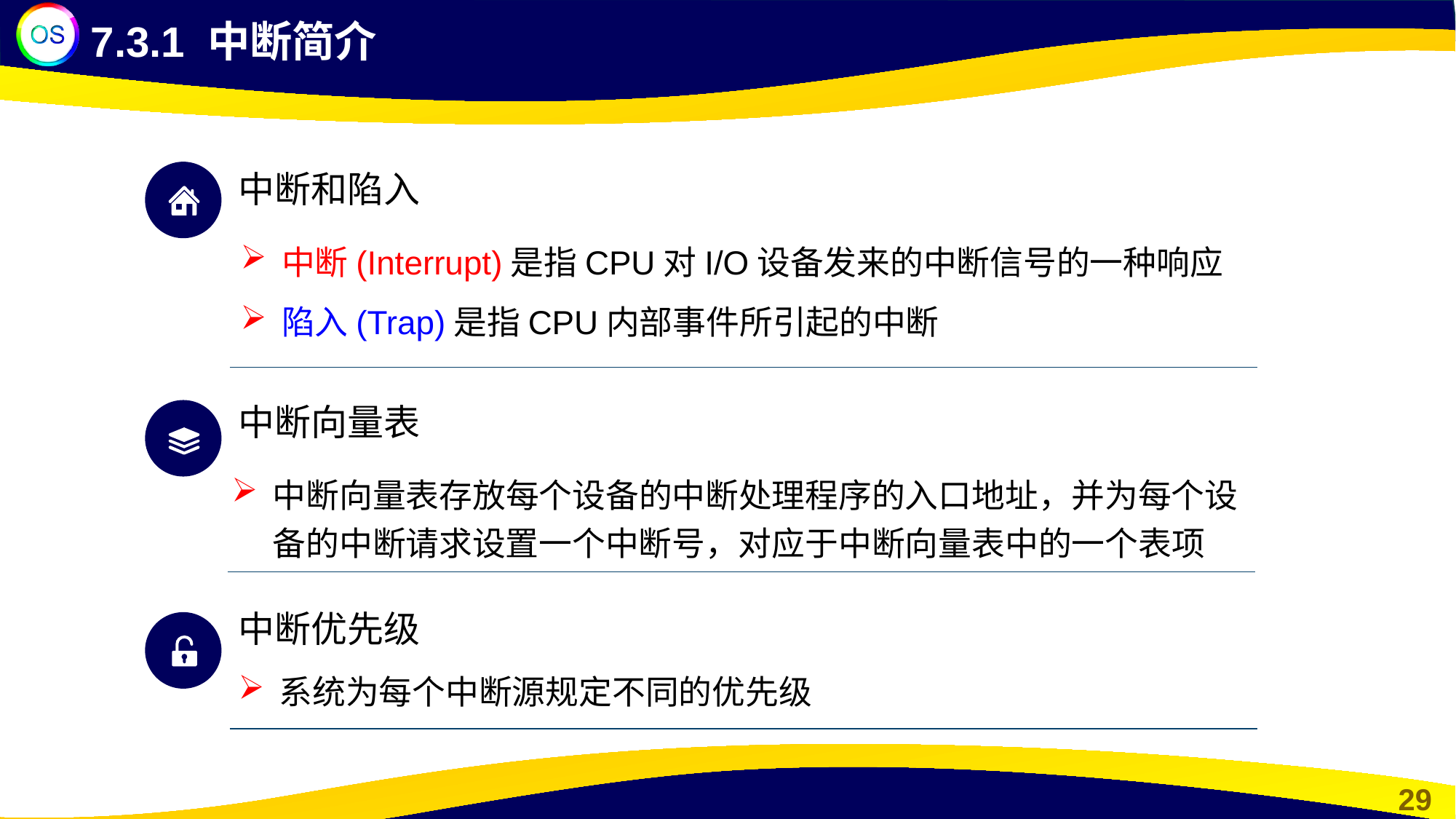

7.3.1 中断简介

中断和陷入

中断(Interrupt)是指CPU对I/O设备发来的中断信号的一种响应
陷入(Trap)是指CPU内部事件所引起的中断
中断向量表

中断向量表存放每个设备的中断处理程序的入口地址，并为每个设备的中断请求设置一个中断号，对应于中断向量表中的一个表项
中断优先级

系统为每个中断源规定不同的优先级